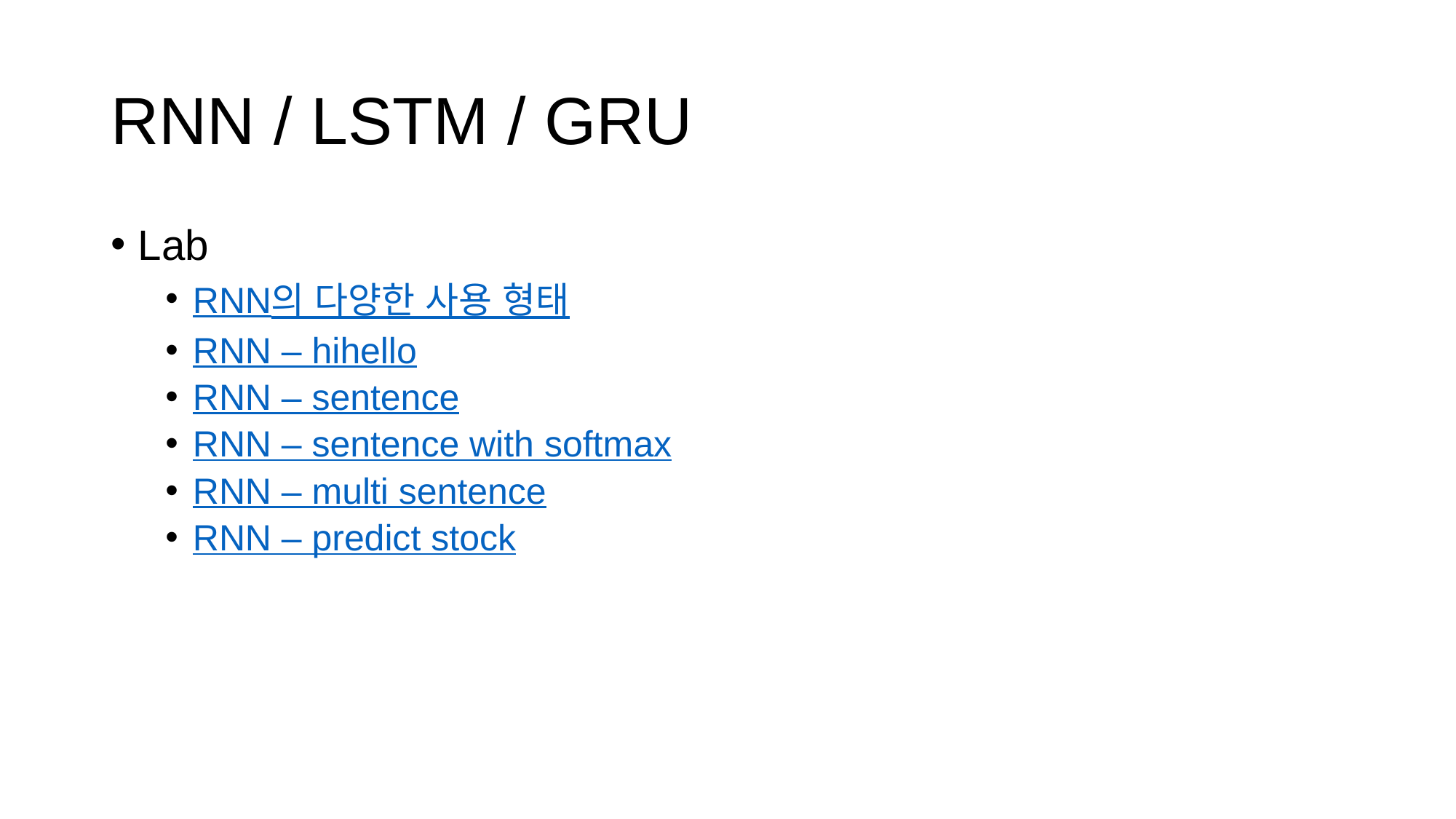

# RNN / LSTM / GRU
Lab
RNN의 다양한 사용 형태
RNN – hihello
RNN – sentence
RNN – sentence with softmax
RNN – multi sentence
RNN – predict stock